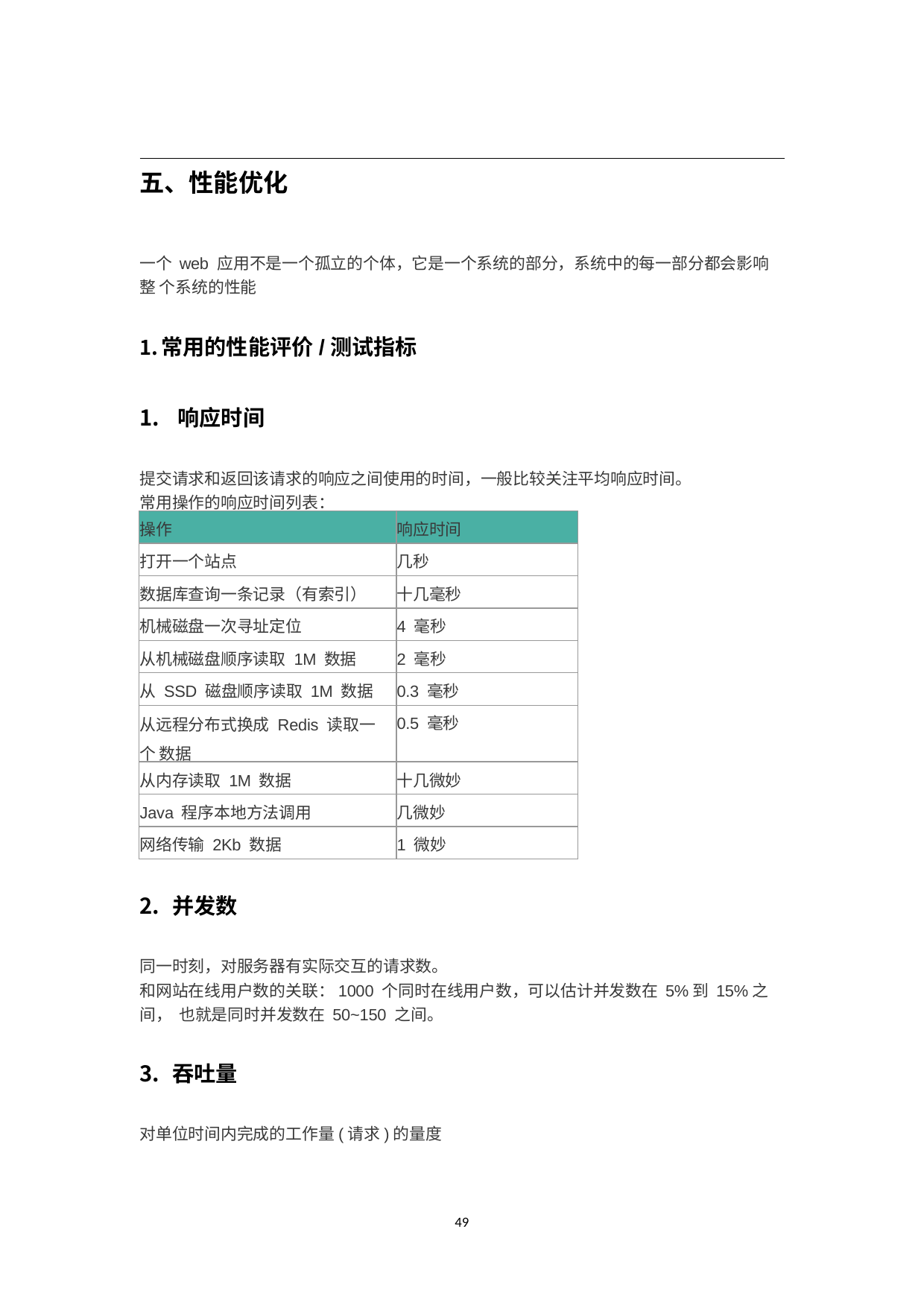

五、性能优化
一个 web 应用不是一个孤立的个体，它是一个系统的部分，系统中的每一部分都会影响整 个系统的性能

常用的性能评价/测试指标

响应时间

提交请求和返回该请求的响应之间使用的时间，一般比较关注平均响应时间。 常用操作的响应时间列表：
| 操作 | 响应时间 |
| --- | --- |
| 打开一个站点 | 几秒 |
| 数据库查询一条记录（有索引） | 十几毫秒 |
| 机械磁盘一次寻址定位 | 4 毫秒 |
| 从机械磁盘顺序读取 1M 数据 | 2 毫秒 |
| 从 SSD 磁盘顺序读取 1M 数据 | 0.3 毫秒 |
| 从远程分布式换成 Redis 读取一个 数据 | 0.5 毫秒 |
| 从内存读取 1M 数据 | 十几微妙 |
| Java 程序本地方法调用 | 几微妙 |
| 网络传输 2Kb 数据 | 1 微妙 |
并发数

同一时刻，对服务器有实际交互的请求数。
和网站在线用户数的关联：1000 个同时在线用户数，可以估计并发数在 5%到 15%之间，  也就是同时并发数在 50~150 之间。

吞吐量

对单位时间内完成的工作量(请求)的量度
49